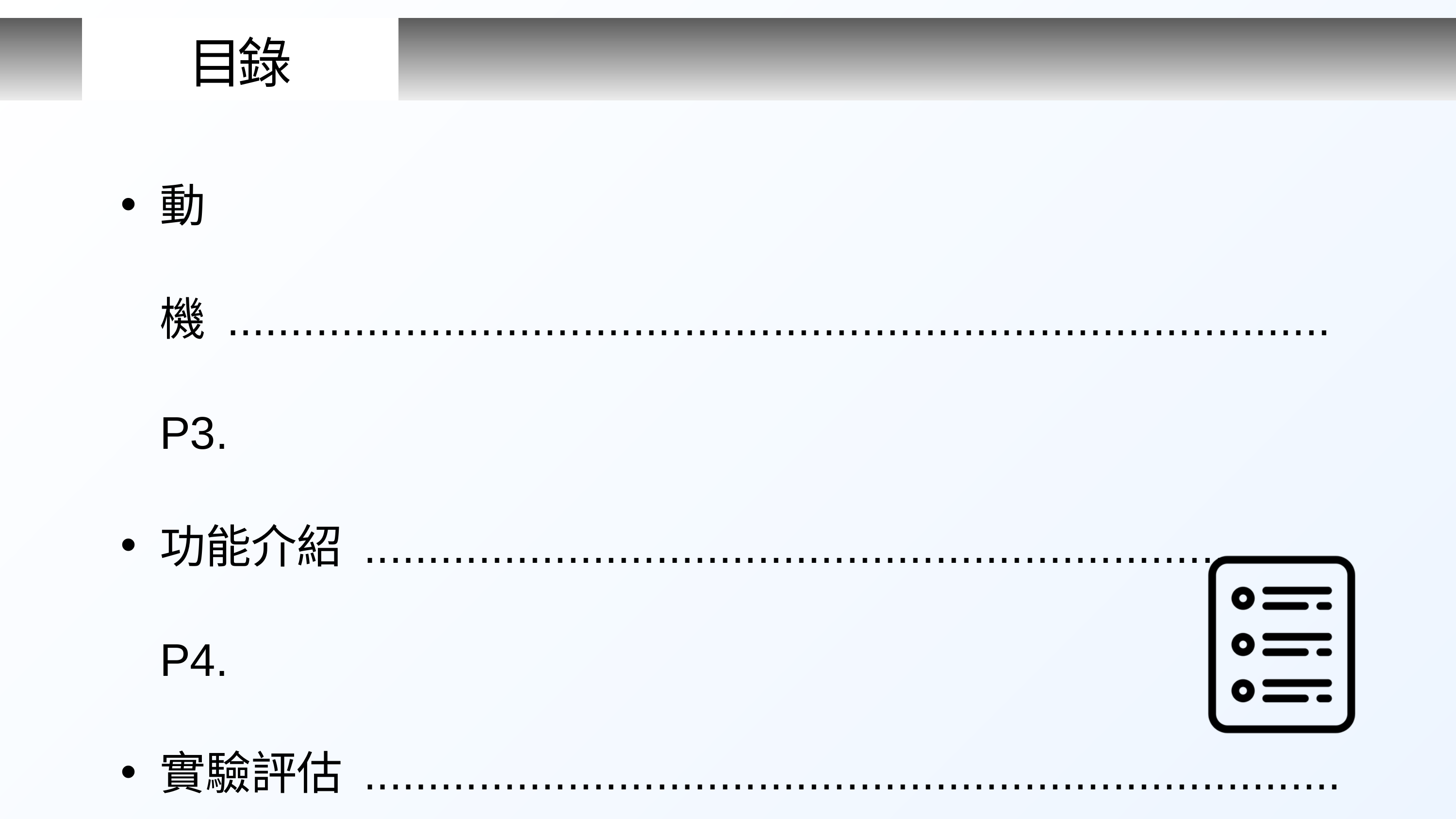

目錄

動機 .......................................................................................  P3.
功能介紹 .............................................................................  P4.
實驗評估 .............................................................................  P12.
未來展望 .............................................................................  P13.
結論 .......................................................................................  P15.